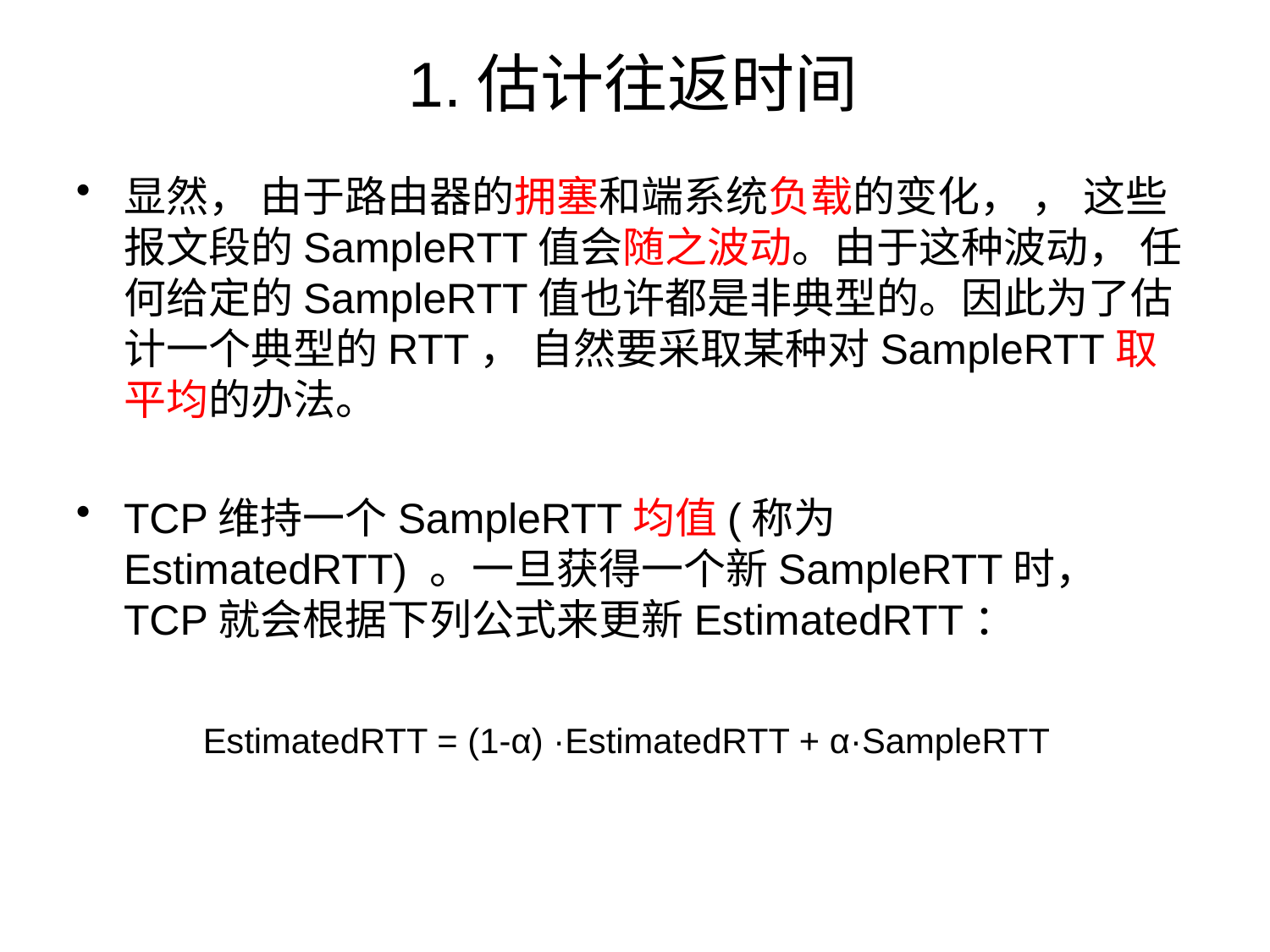

# 1.估计往返时间
显然， 由于路由器的拥塞和端系统负载的变化， ， 这些报文段的SampleRTT值会随之波动。由于这种波动， 任何给定的SampleRTT值也许都是非典型的。因此为了估计一个典型的RTT， 自然要采取某种对SampleRTT取平均的办法。

TCP维持一个SampleRTT均值(称为EstimatedRTT) 。一旦获得一个新SampleRTT时， TCP就会根据下列公式来更新EstimatedRTT：

	EstimatedRTT = (1-α) ·EstimatedRTT + α·SampleRTT